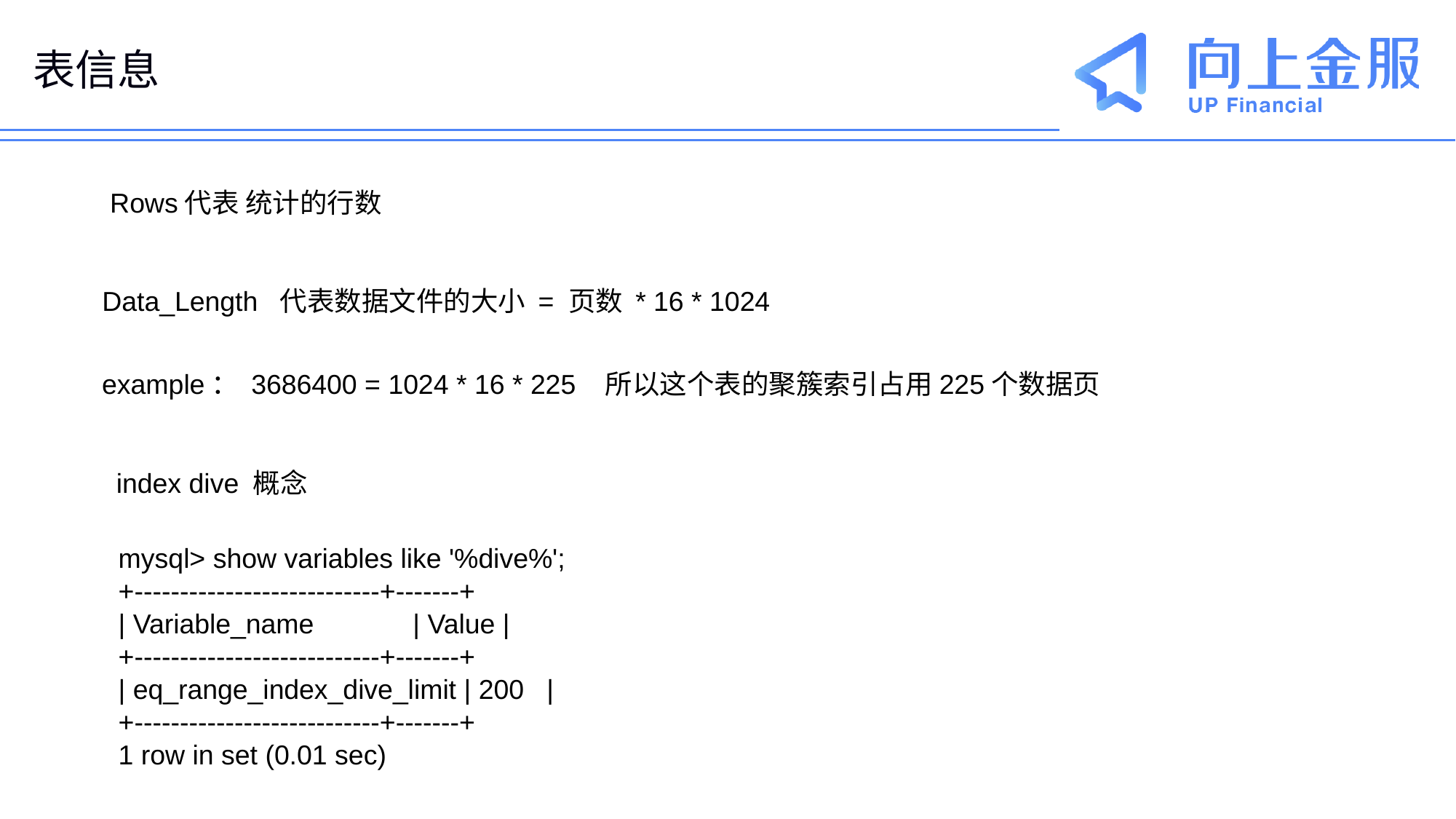

# 表信息
Rows代表 统计的行数
Data_Length  代表数据文件的大小 = 页数 * 16 * 1024
 example： 3686400 = 1024 * 16 * 225   所以这个表的聚簇索引占用225个数据页
index dive 概念
mysql> show variables like '%dive%';
+---------------------------+-------+
| Variable_name             | Value |
+---------------------------+-------+
| eq_range_index_dive_limit | 200   |
+---------------------------+-------+
1 row in set (0.01 sec)